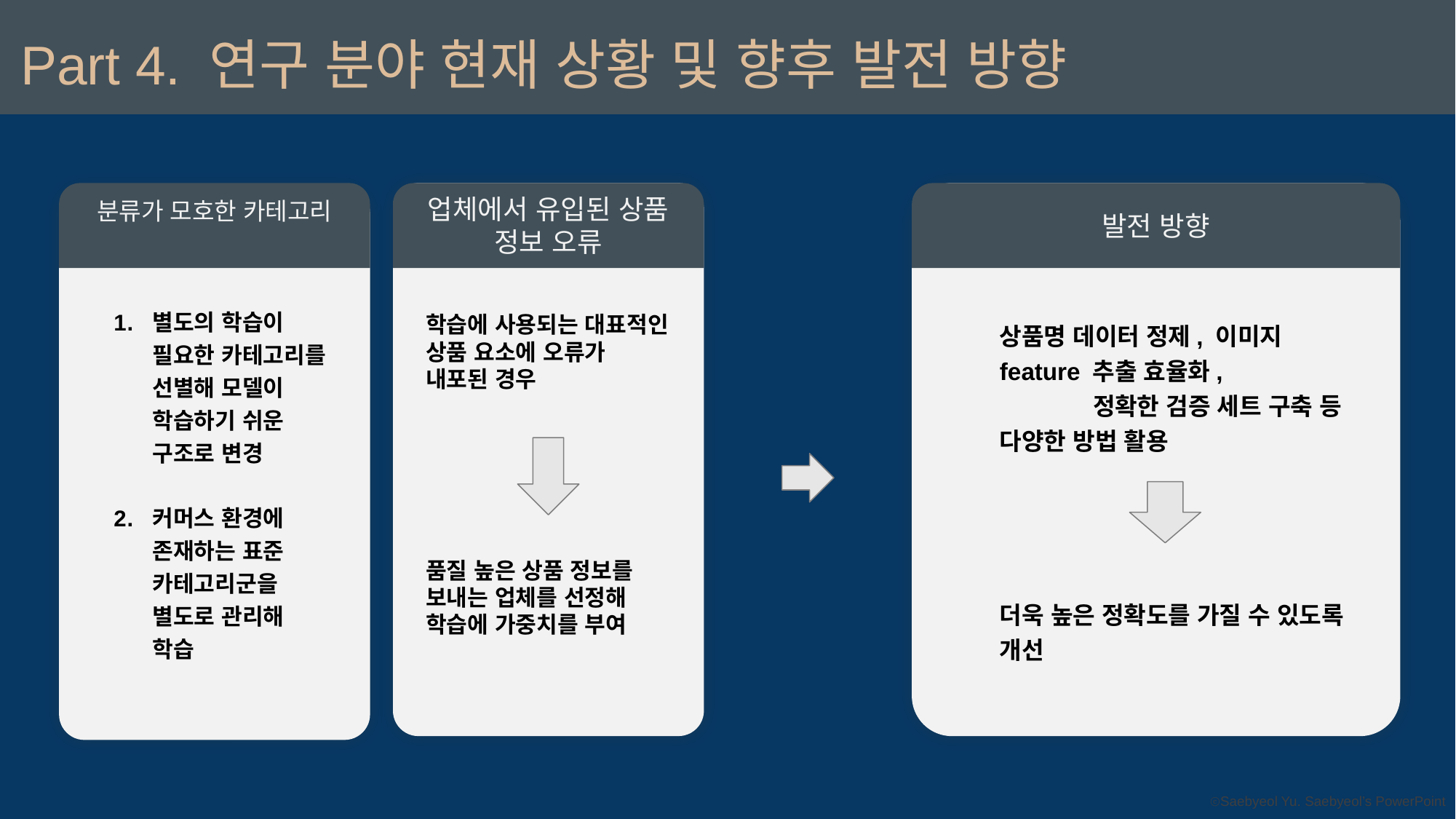

Part 4. 연구 분야 현재 상황 및 향후 발전 방향

업체에서 유입된 상품 정보 오류
분류가 모호한 카테고리
발전 방향
별도의 학습이 필요한 카테고리를 선별해 모델이 학습하기 쉬운 구조로 변경

커머스 환경에       존재하는 표준 카테고리군을 별도로 관리해 학습
학습에 사용되는 대표적인 상품 요소에 오류가 내포된 경우

품질 높은 상품 정보를 보내는 업체를 선정해 학습에 가중치를 부여
상품명 데이터 정제, 이미지 feature 추출 효율화,                                   정확한 검증 세트 구축 등 다양한 방법 활용

더욱 높은 정확도를 가질 수 있도록 개선